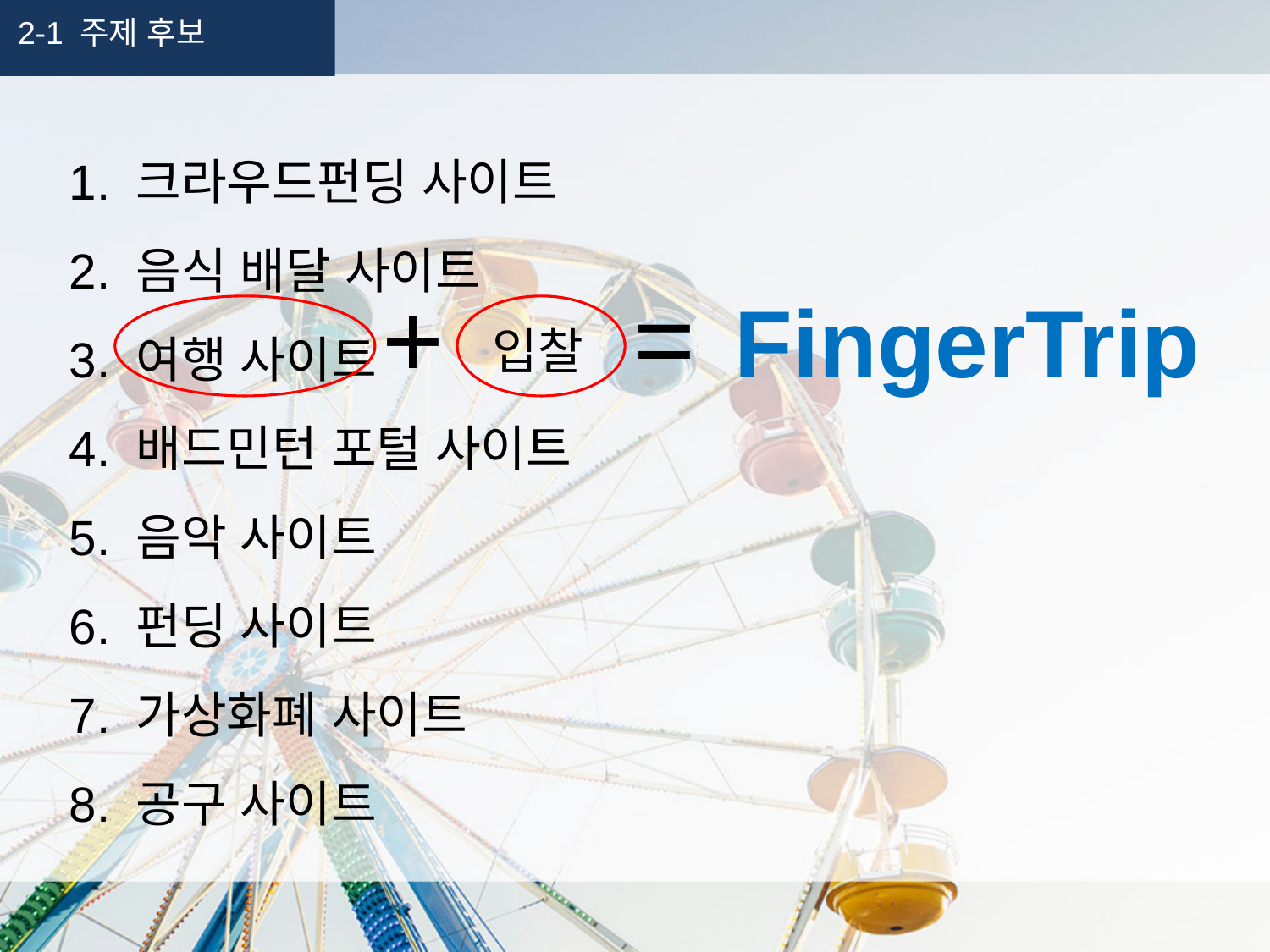

2-1 주제 후보
1. 크라우드펀딩 사이트
2. 음식 배달 사이트
3. 여행 사이트
4. 배드민턴 포털 사이트
5. 음악 사이트
6. 펀딩 사이트
7. 가상화폐 사이트
8. 공구 사이트
=
+
FingerTrip

입찰